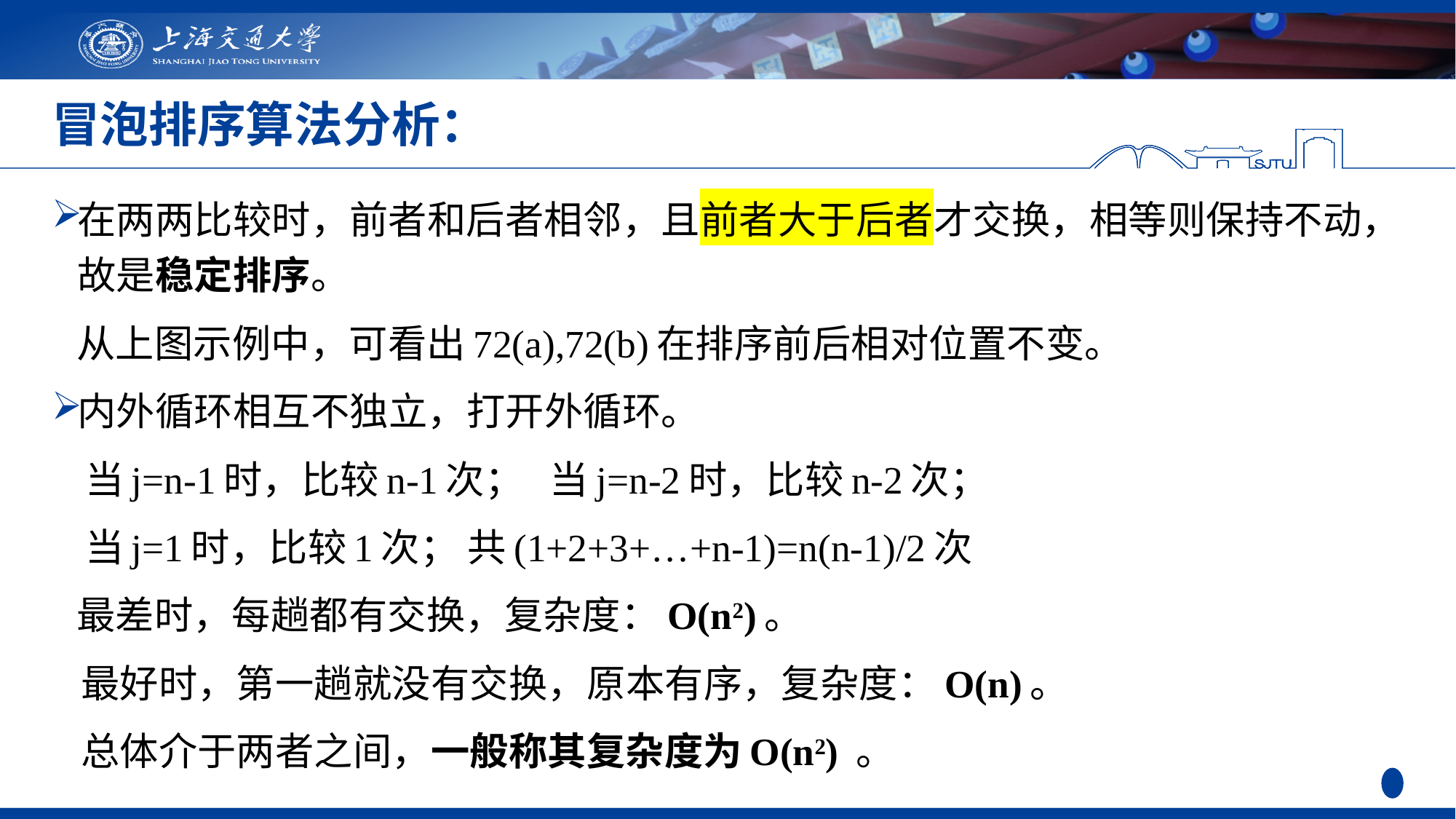

# 冒泡排序算法分析：
在两两比较时，前者和后者相邻，且前者大于后者才交换，相等则保持不动，故是稳定排序。
  从上图示例中，可看出72(a),72(b)在排序前后相对位置不变。
内外循环相互不独立，打开外循环。
   当j=n-1时，比较n-1次；   当j=n-2时，比较n-2次；
   当j=1时，比较1次； 共(1+2+3+…+n-1)=n(n-1)/2次
    最差时，每趟都有交换，复杂度：O(n2)。
最好时，第一趟就没有交换，原本有序，复杂度：O(n)。
总体介于两者之间，一般称其复杂度为O(n2) 。